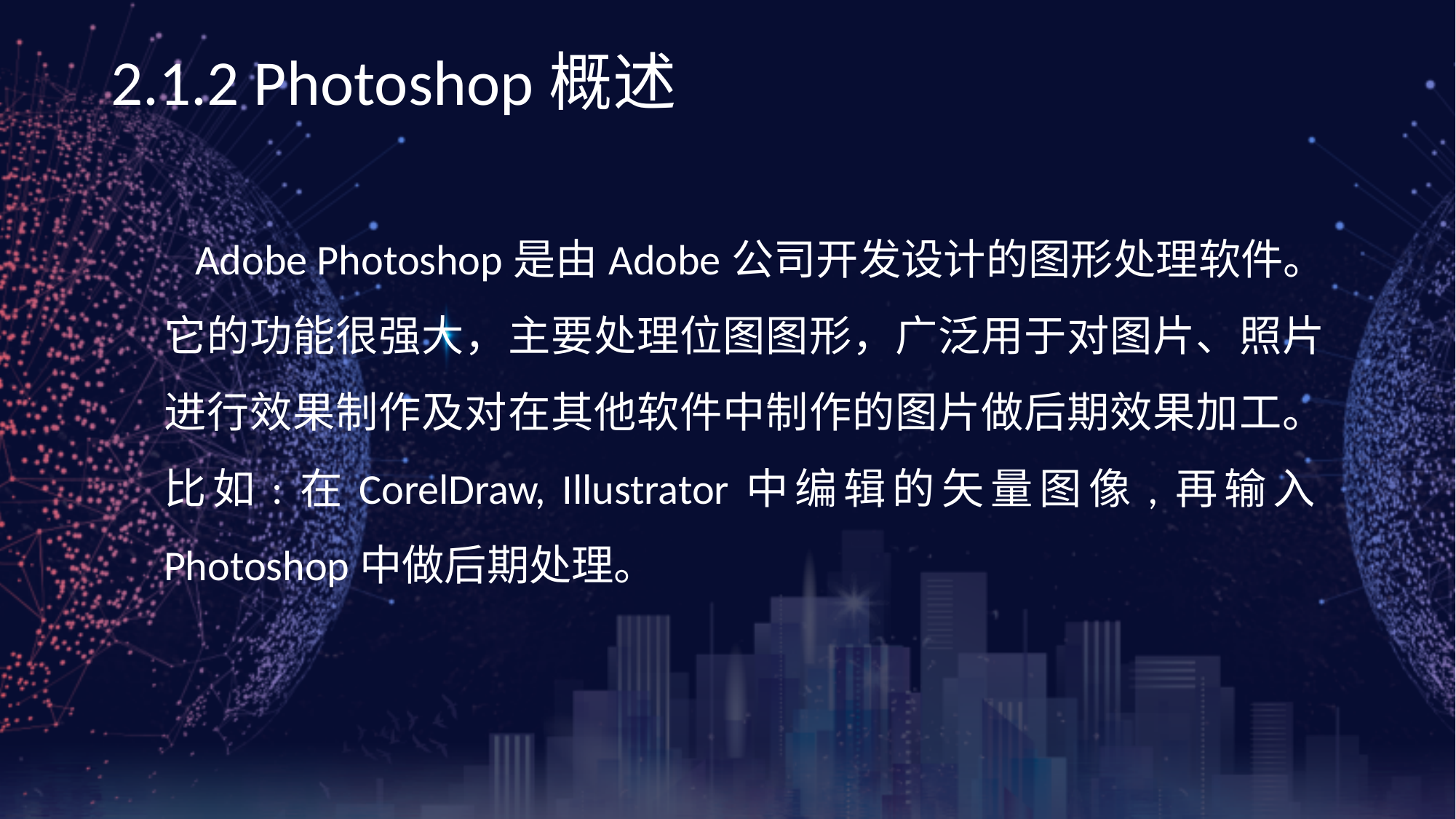

《网页设计与制作案例教程》（第3版）
# 2.1.2 Photoshop概述
      Adobe Photoshop是由Adobe公司开发设计的图形处理软件。它的功能很强大，主要处理位图图形，广泛用于对图片、照片进行效果制作及对在其他软件中制作的图片做后期效果加工。比如:在CorelDraw, Illustrator中编辑的矢量图像,再输入Photoshop中做后期处理。